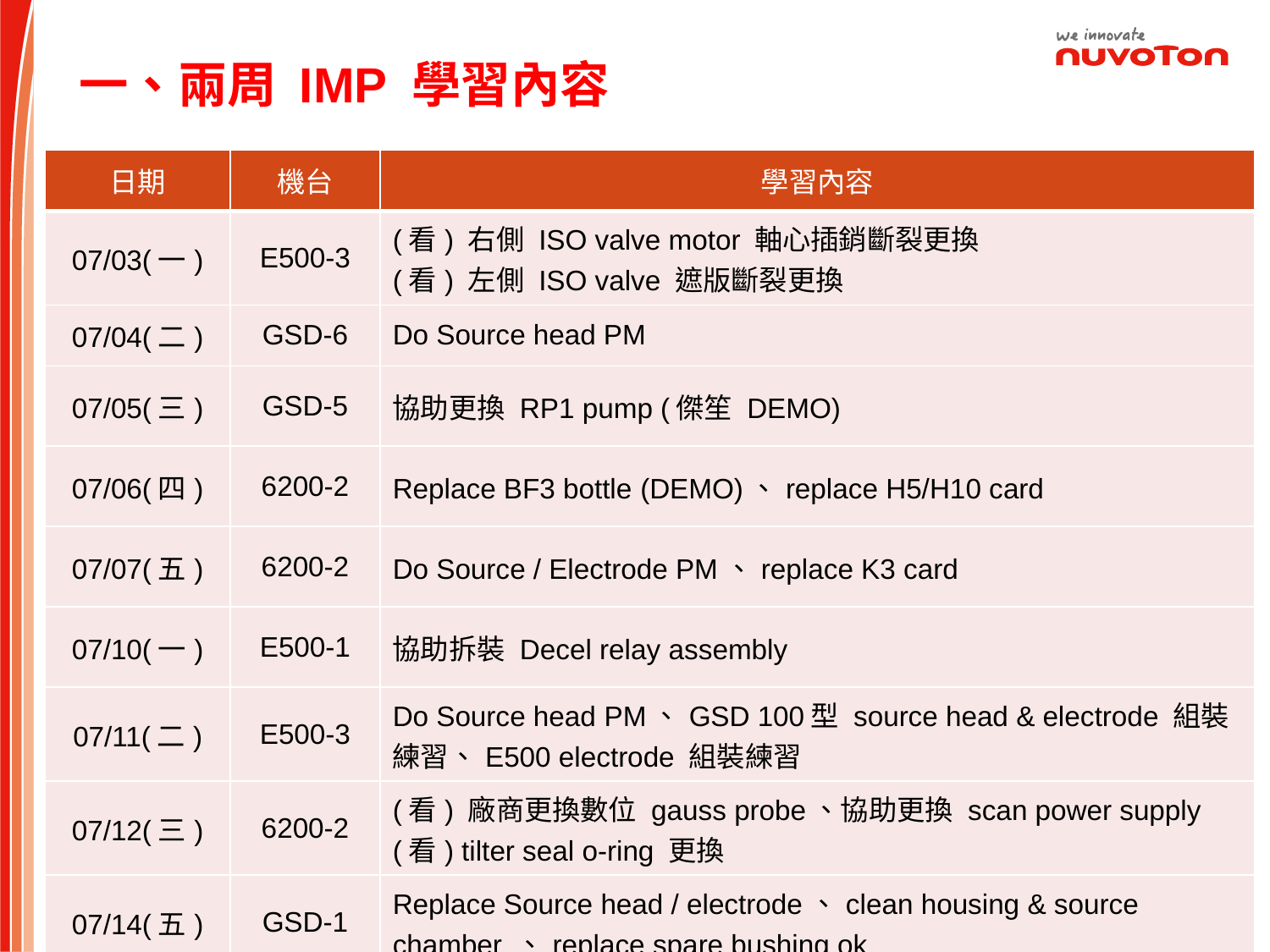

一、兩周 IMP 學習內容
| 日期 | 機台 | 學習內容 |
| --- | --- | --- |
| 07/03(一) | E500-3 | (看) 右側 ISO valve motor 軸心插銷斷裂更換 (看) 左側 ISO valve 遮版斷裂更換 |
| 07/04(二) | GSD-6 | Do Source head PM |
| 07/05(三) | GSD-5 | 協助更換 RP1 pump (傑笙 DEMO) |
| 07/06(四) | 6200-2 | Replace BF3 bottle (DEMO)、replace H5/H10 card |
| 07/07(五) | 6200-2 | Do Source / Electrode PM、replace K3 card |
| 07/10(一) | E500-1 | 協助拆裝 Decel relay assembly |
| 07/11(二) | E500-3 | Do Source head PM、GSD 100型 source head & electrode 組裝練習、E500 electrode 組裝練習 |
| 07/12(三) | 6200-2 | (看) 廠商更換數位 gauss probe、協助更換 scan power supply (看) tilter seal o-ring 更換 |
| 07/14(五) | GSD-1 | Replace Source head / electrode、clean housing & source chamber 、replace spare bushing ok |